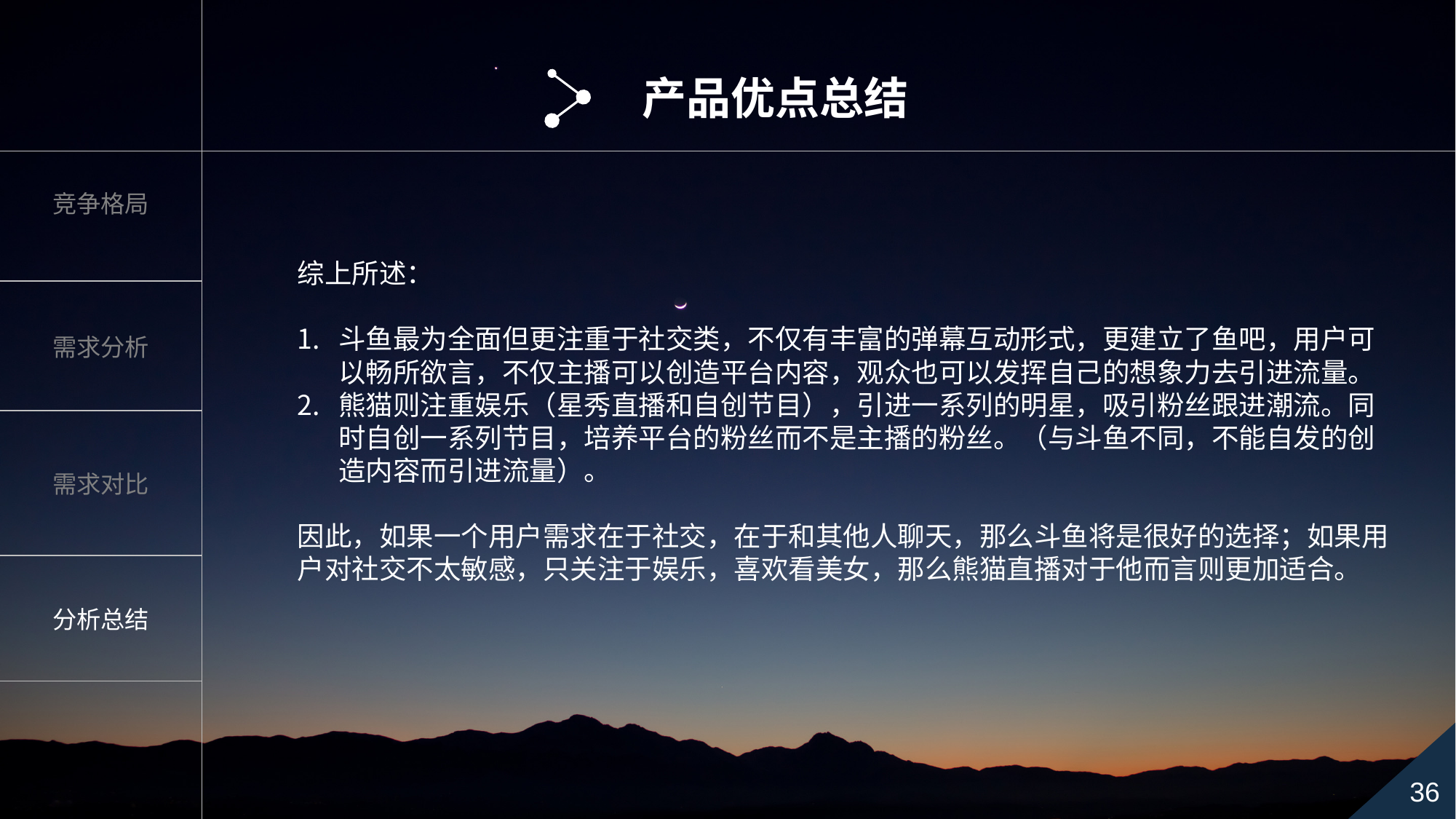

产品优点总结
综上所述：

斗鱼最为全面但更注重于社交类，不仅有丰富的弹幕互动形式，更建立了鱼吧，用户可以畅所欲言，不仅主播可以创造平台内容，观众也可以发挥自己的想象力去引进流量。
熊猫则注重娱乐（星秀直播和自创节目），引进一系列的明星，吸引粉丝跟进潮流。同时自创一系列节目，培养平台的粉丝而不是主播的粉丝。（与斗鱼不同，不能自发的创造内容而引进流量）。

因此，如果一个用户需求在于社交，在于和其他人聊天，那么斗鱼将是很好的选择；如果用户对社交不太敏感，只关注于娱乐，喜欢看美女，那么熊猫直播对于他而言则更加适合。